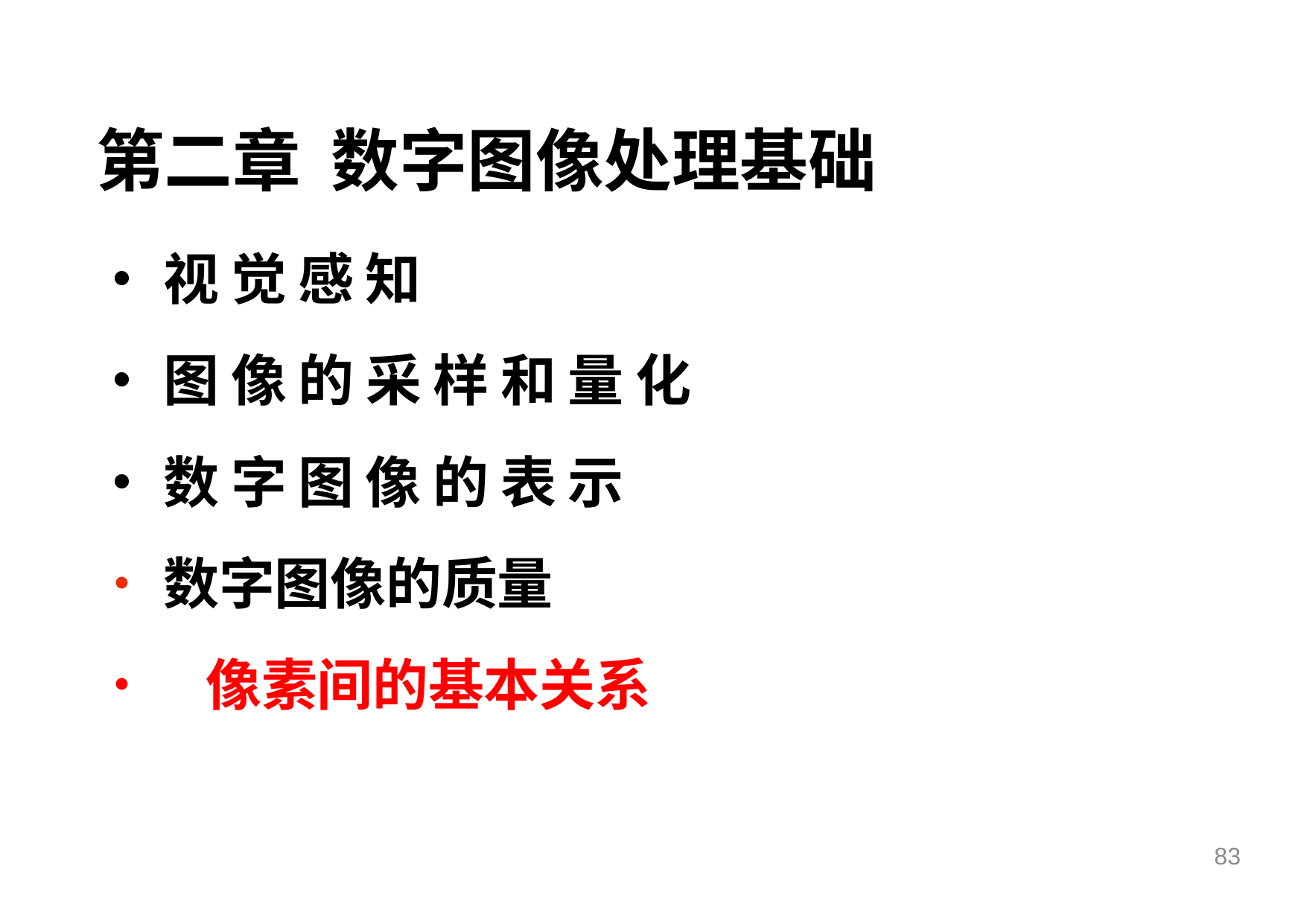

第二章  数字图像处理基础
•	视觉感知
•	图像的采样和量化
•	数字图像的表示
•	数字图像的质量
•		像素间的基本关系

83